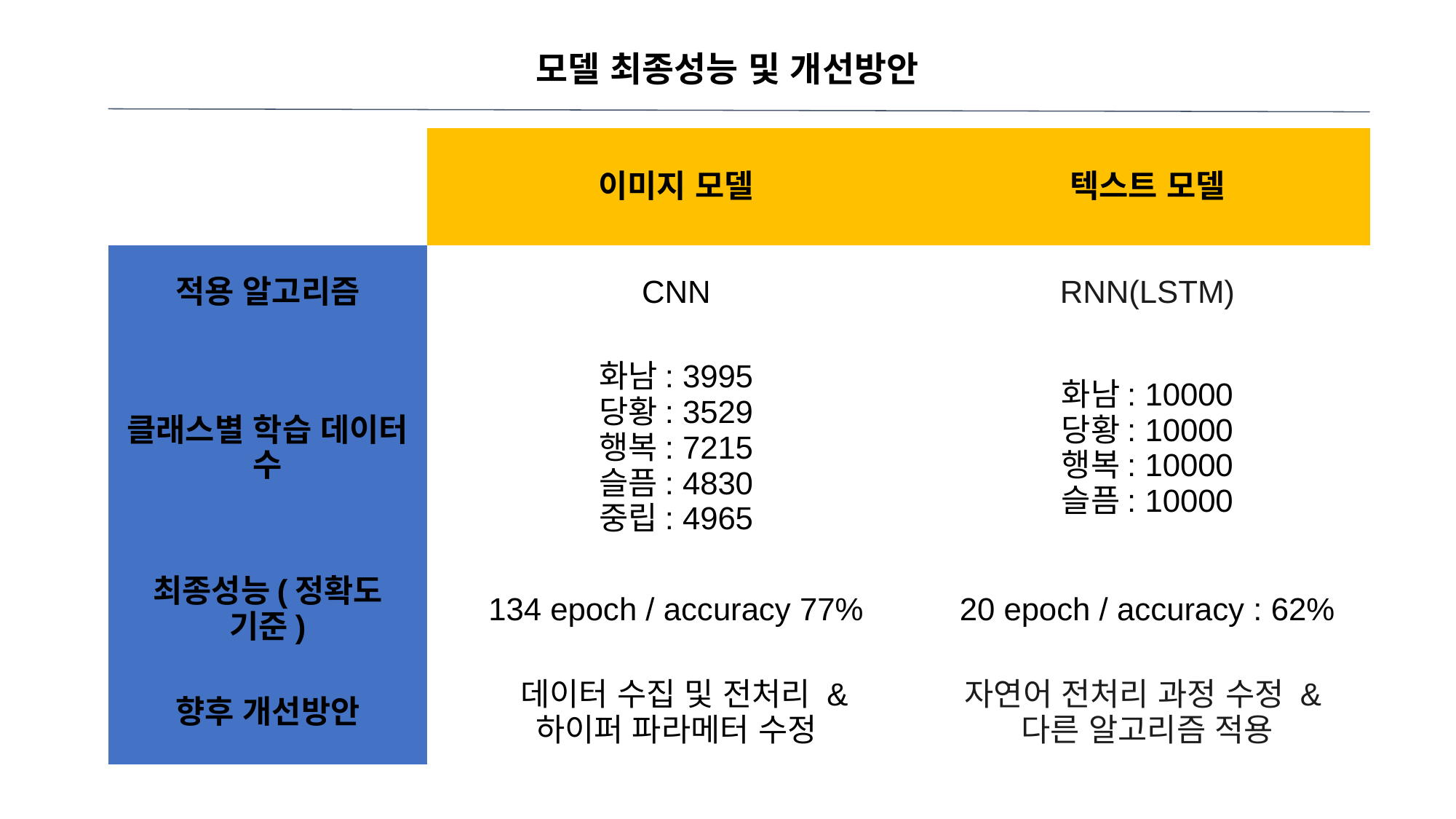

모델 최종성능 및 개선방안
|  | 이미지 모델 | 텍스트 모델 |
| --- | --- | --- |
| 적용 알고리즘 | CNN | RNN(LSTM) |
| 클래스별 학습 데이터 수 | 화남: 3995 당황: 3529 행복: 7215 슬픔: 4830 중립: 4965 | 화남: 10000 당황: 10000 행복: 10000 슬픔: 10000 |
| 최종성능(정확도 기준) | 134 epoch / accuracy 77% | 20 epoch / accuracy : 62% |
| 향후 개선방안 | 데이터 수집 및 전처리 & 하이퍼 파라메터 수정 | 자연어 전처리 과정 수정 & 다른 알고리즘 적용 |